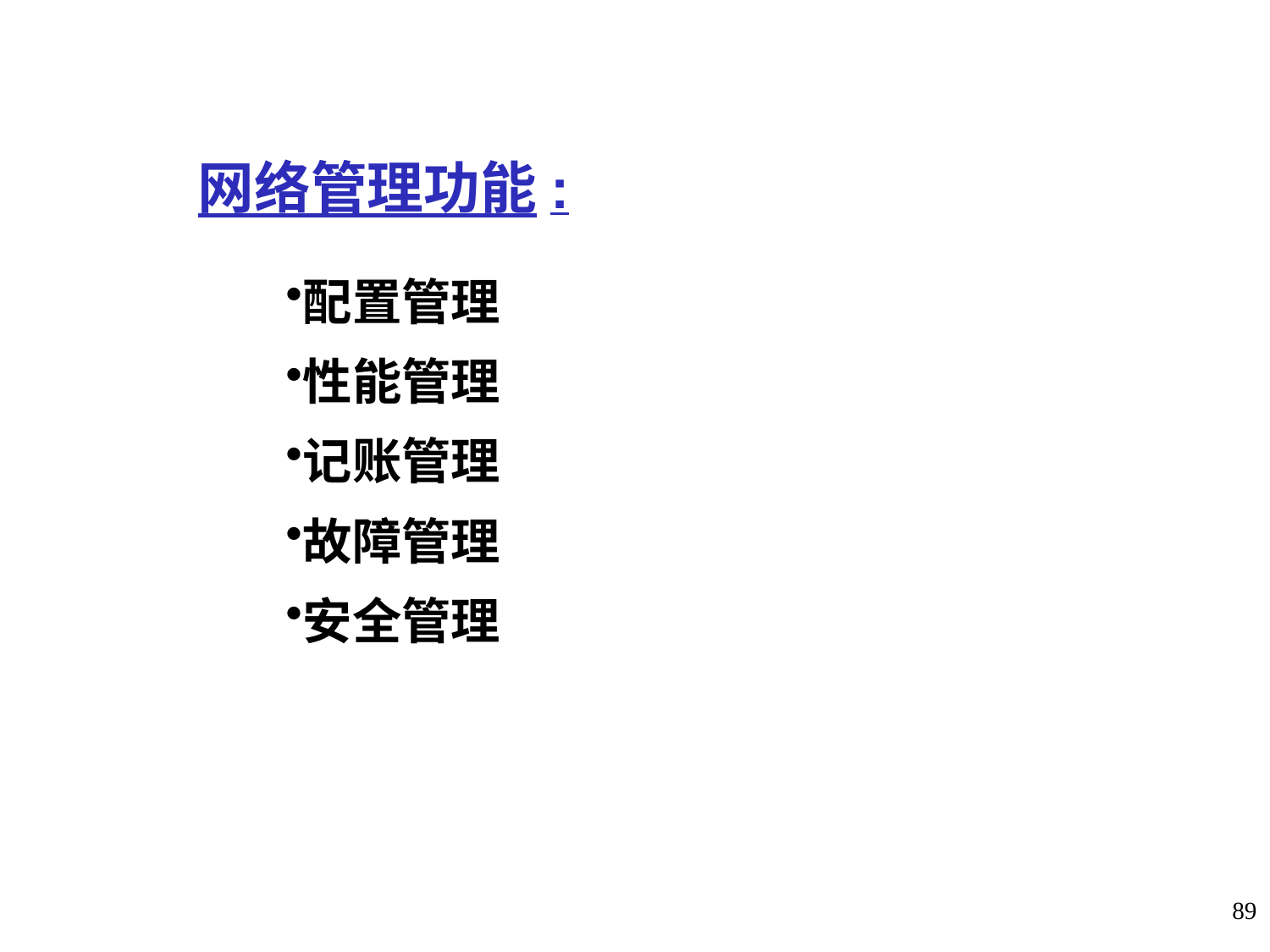

网络管理功能:

配置管理
性能管理
记账管理
故障管理
安全管理
89